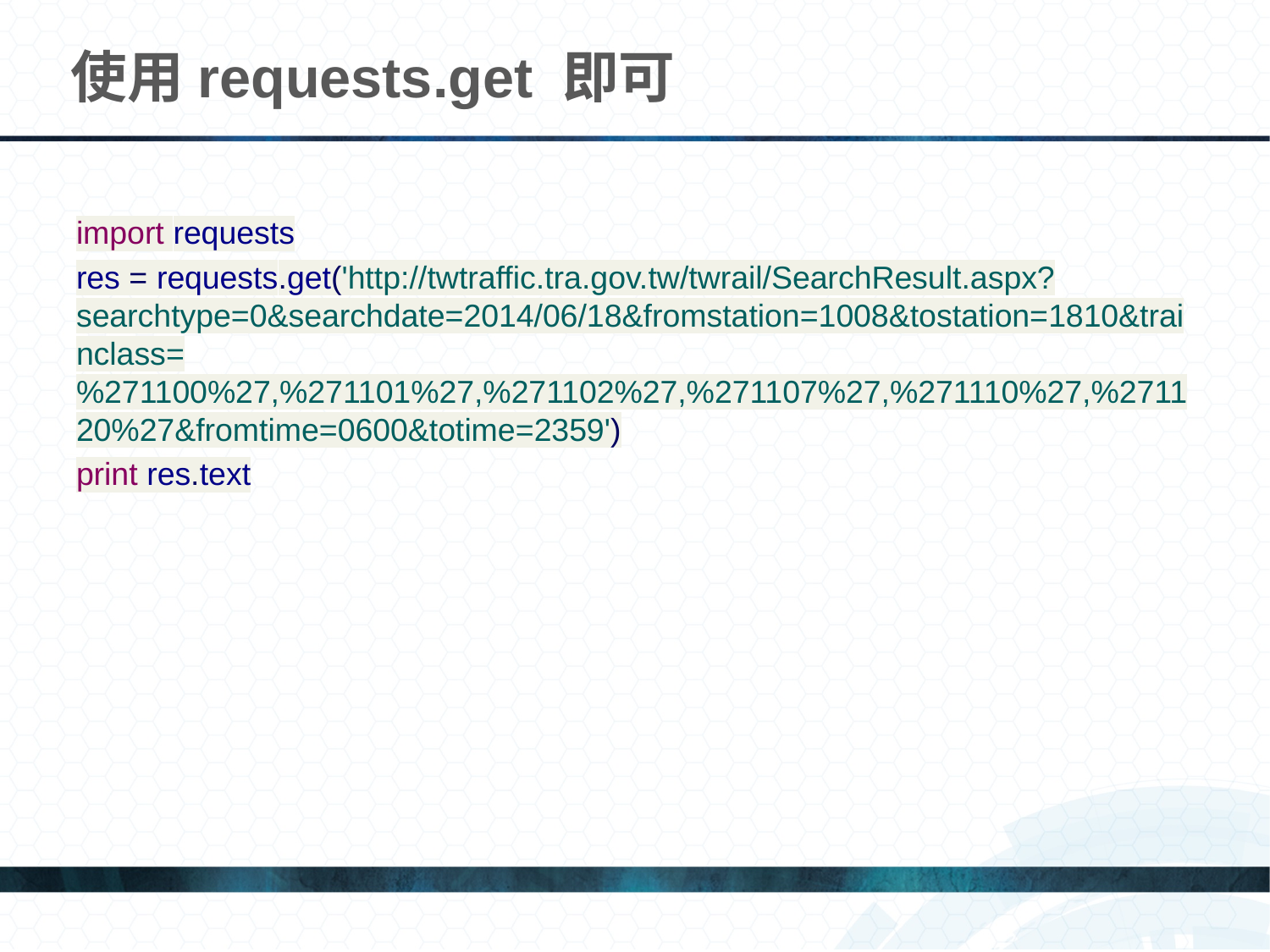

# 使用requests.get 即可
import requests
res = requests.get('http://twtraffic.tra.gov.tw/twrail/SearchResult.aspx?searchtype=0&searchdate=2014/06/18&fromstation=1008&tostation=1810&trainclass=%271100%27,%271101%27,%271102%27,%271107%27,%271110%27,%271120%27&fromtime=0600&totime=2359')
print res.text